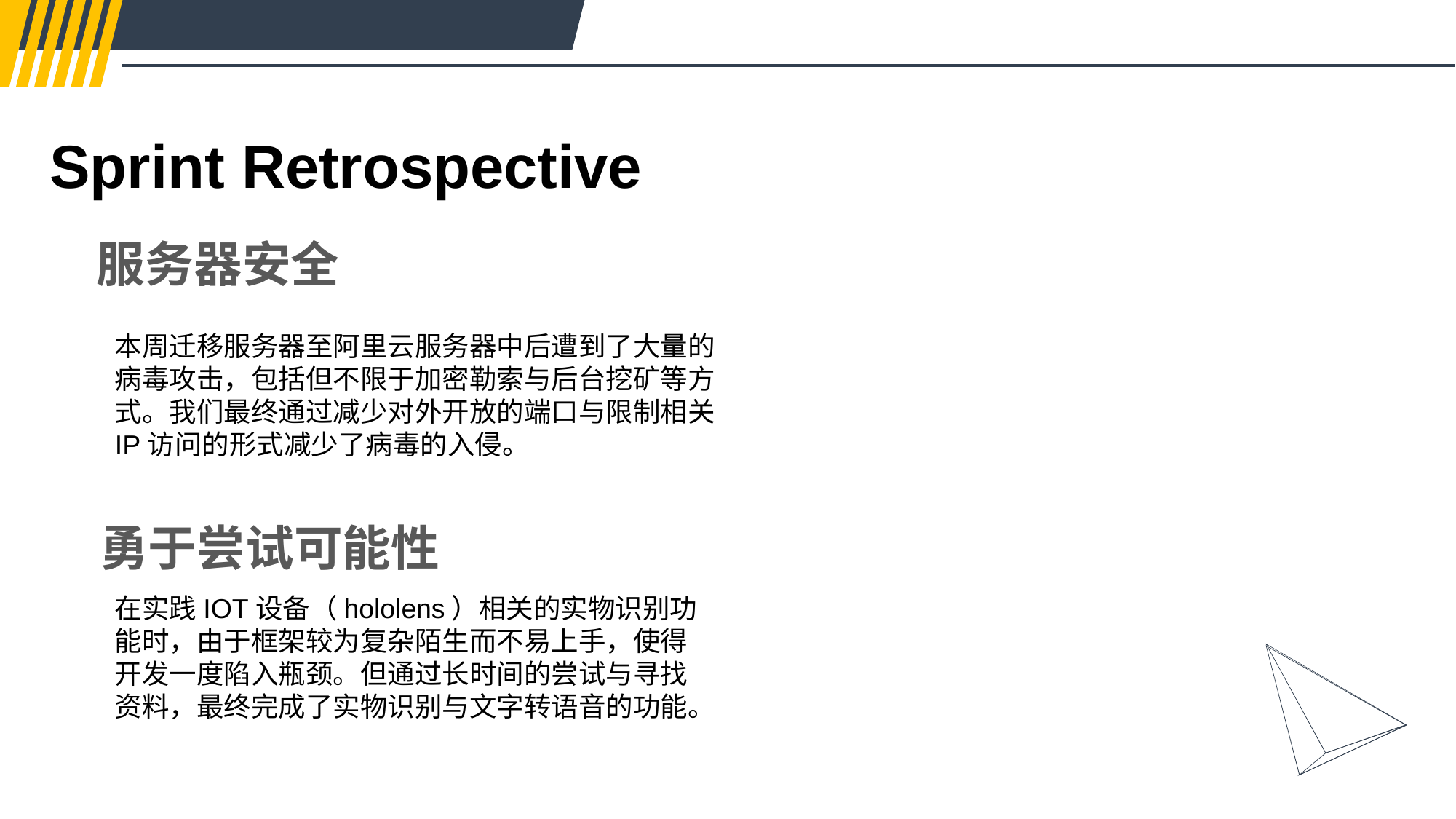

Sprint Retrospective
服务器安全
本周迁移服务器至阿里云服务器中后遭到了大量的病毒攻击，包括但不限于加密勒索与后台挖矿等方式。我们最终通过减少对外开放的端口与限制相关IP访问的形式减少了病毒的入侵。
勇于尝试可能性
在实践IOT设备（hololens）相关的实物识别功能时，由于框架较为复杂陌生而不易上手，使得开发一度陷入瓶颈。但通过长时间的尝试与寻找资料，最终完成了实物识别与文字转语音的功能。